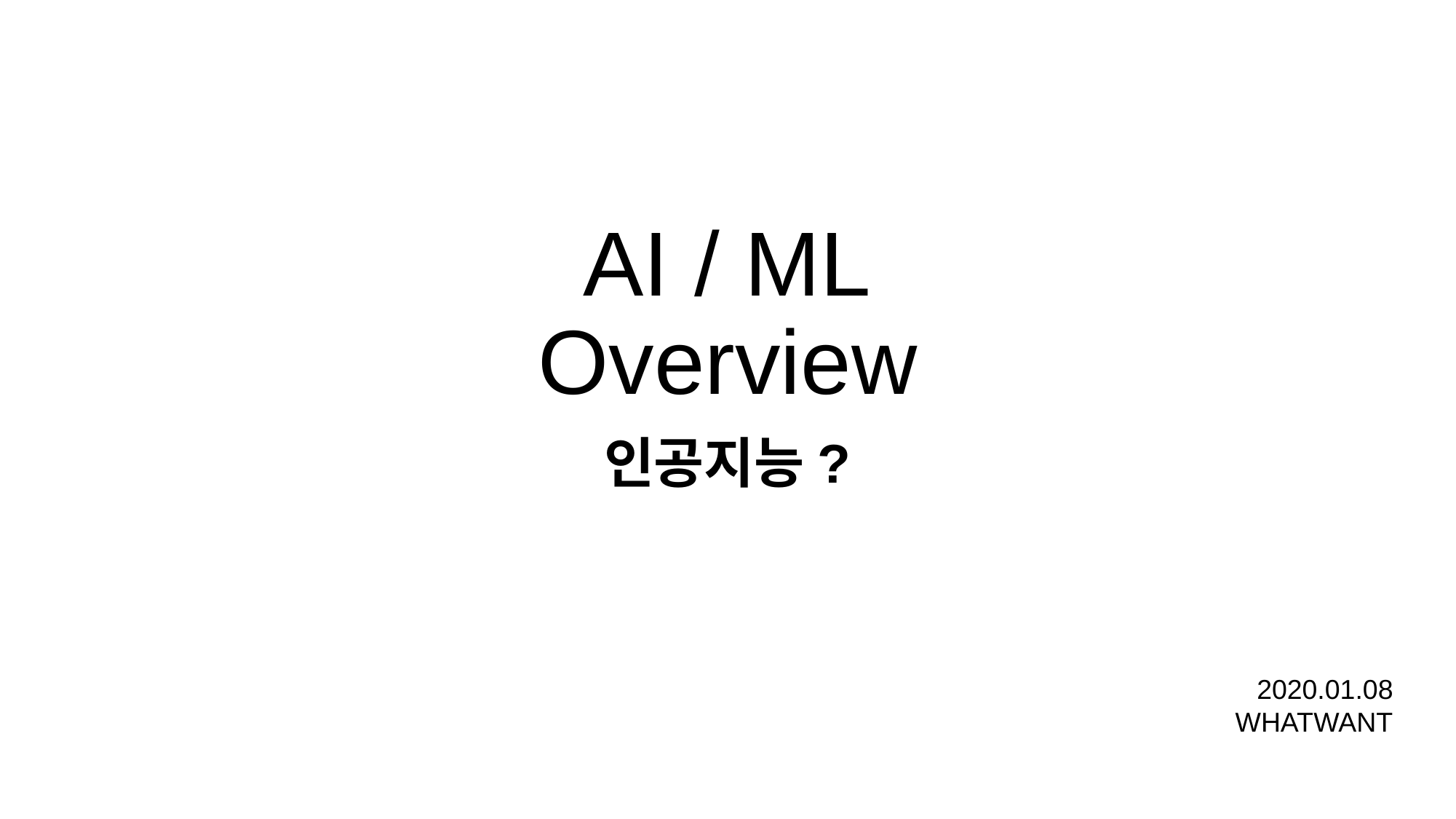

# AI / ML Overview
인공지능?
2020.01.08
WHATWANT